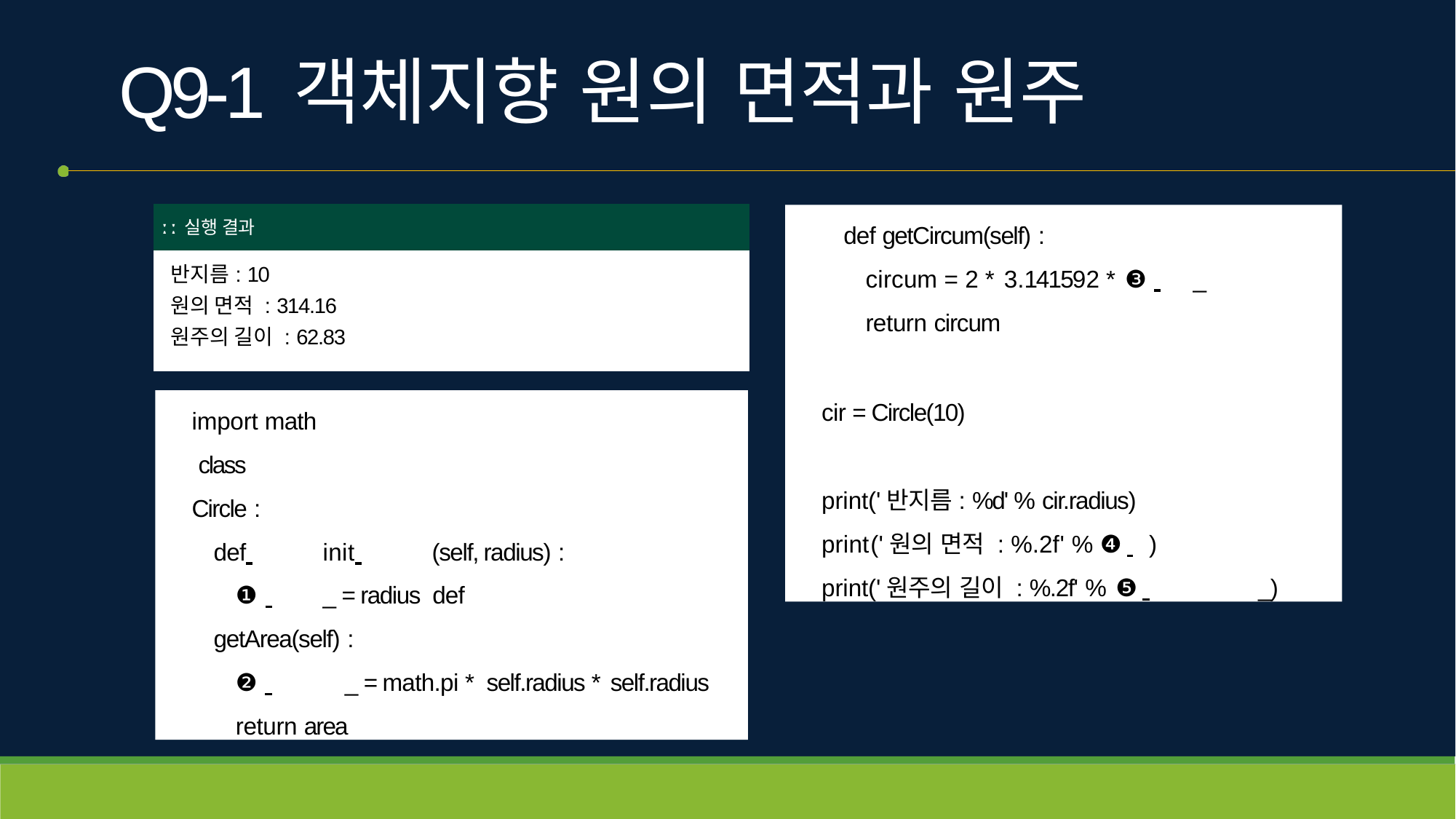

# Q9-1	객체지향 원의 면적과 원주

| ː ː 실행 결과 |
| --- |
| 반지름: 10 원의 면적 : 314.16 원주의 길이 : 62.83 |
def getCircum(self) :
circum = 2 * 3.141592 * ❸ 	_  return circum

cir = Circle(10)

print('반지름: %d' % cir.radius)  print('원의 면적 : %.2f' % ❹ 	)
print('원주의 길이 : %.2f' %  ❺ 	_)
import math  class Circle :
def 	init 	(self, radius) :
❶ 	_ = radius  def getArea(self) :
❷ 	_ = math.pi * self.radius * self.radius  return area